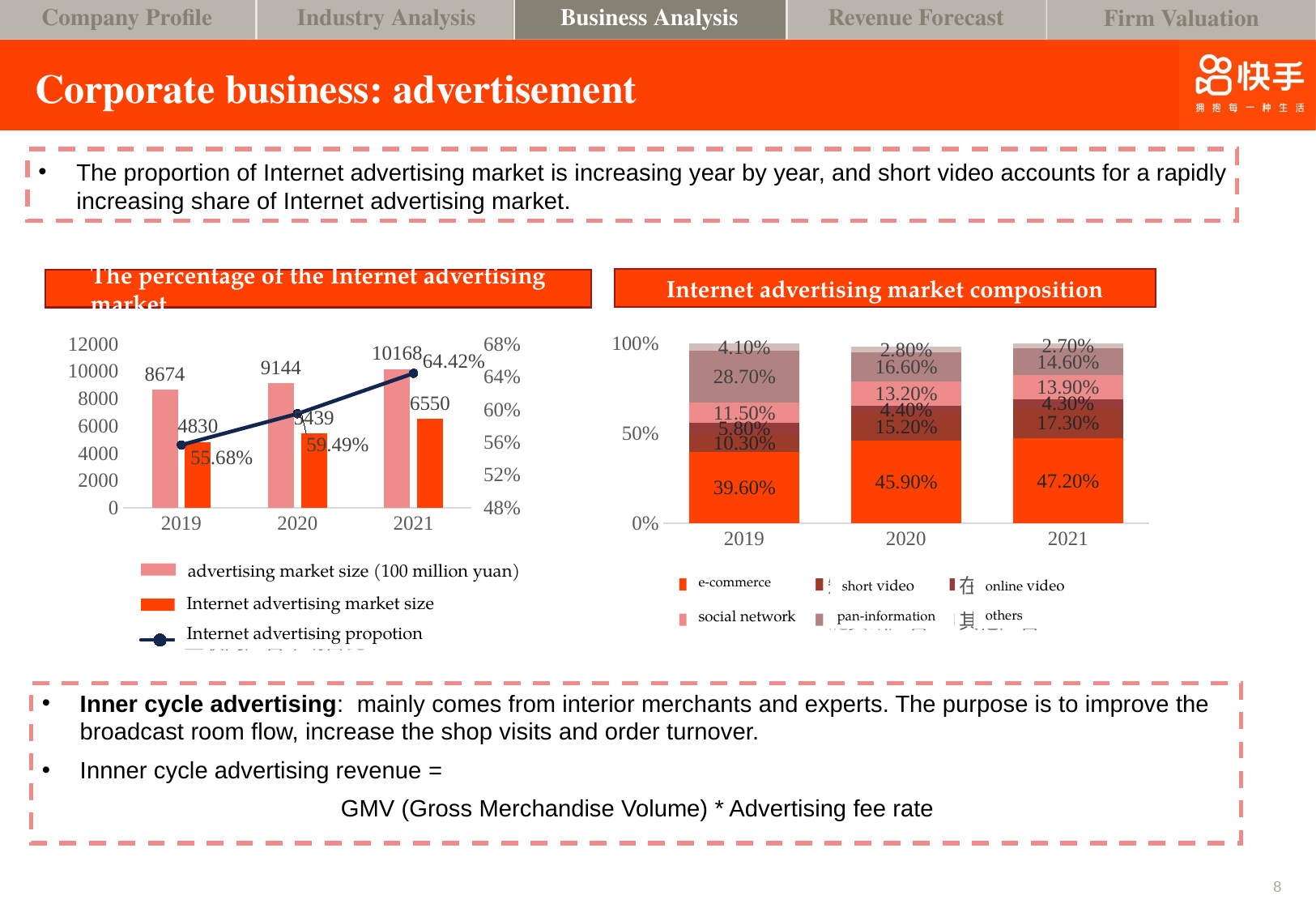

Business Analysis
Revenue Forecast
Company Profile
Industry Analysis
Firm Valuation
# Corporate business: advertisement

The proportion of Internet advertising market is increasing year by year, and short video accounts for a rapidly increasing share of Internet advertising market.

Internet advertising market composition
The percentage of the Internet advertising market

### Chart

| Category | 广告市场规模（亿元） | 互联网广告市场规模（亿元） | 互联网广告市场占比 |
|---|---|---|---|
| 2019 | 8674.299999999992 | 4830.1 | 0.556828793101461 |
| 2020 | 9143.9 | 5439.3 | 0.594855586784633 |
| 2021 | 10167.9 | 6550.1 | 0.64419398302501 |

### Chart

| Category | 电商类广告 | 短视频广告 | 在线视频广告 | 社交广告 | 泛资讯广告 | 其他广告 |
|---|---|---|---|---|---|---|
| 2019 | 0.396 | 0.103 | 0.058 | 0.115 | 0.287 | 0.041 |
| 2020 | 0.459 | 0.152 | 0.044 | 0.132 | 0.166 | 0.028 |
| 2021 | 0.472 | 0.173 | 0.043 | 0.139 | 0.146 | 0.027 |
advertising market size (100 million yuan)
e-commerce
short video
online video
Internet advertising market size
social network
others
pan-information
Internet advertising propotion
Inner cycle advertising:  mainly comes from interior merchants and experts. The purpose is to improve the broadcast room flow, increase the shop visits and order turnover.
Innner cycle advertising revenue =
GMV (Gross Merchandise Volume) * Advertising fee rate